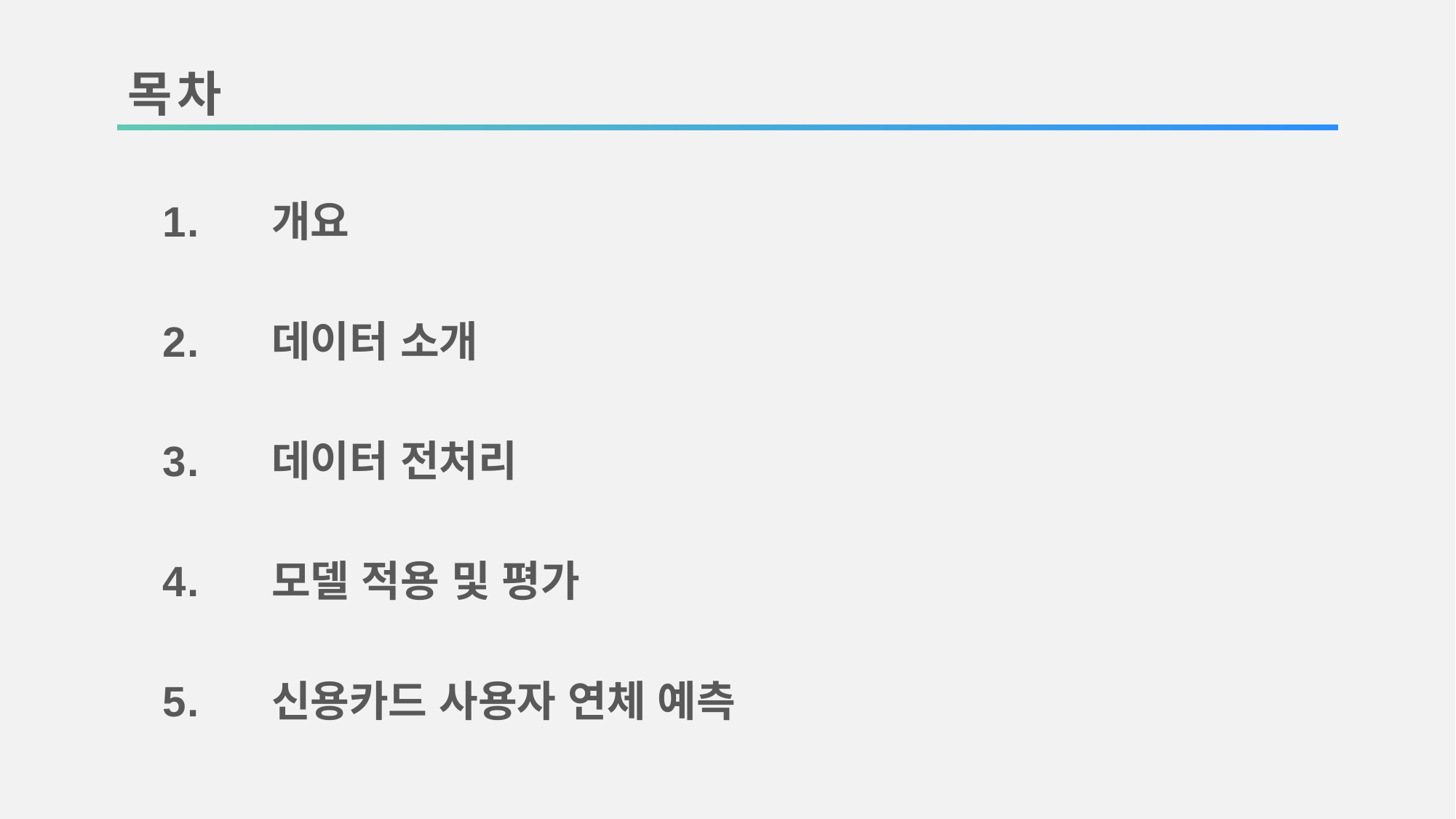

목차

개요

데이터 소개

데이터 전처리

모델 적용 및 평가

신용카드 사용자 연체 예측